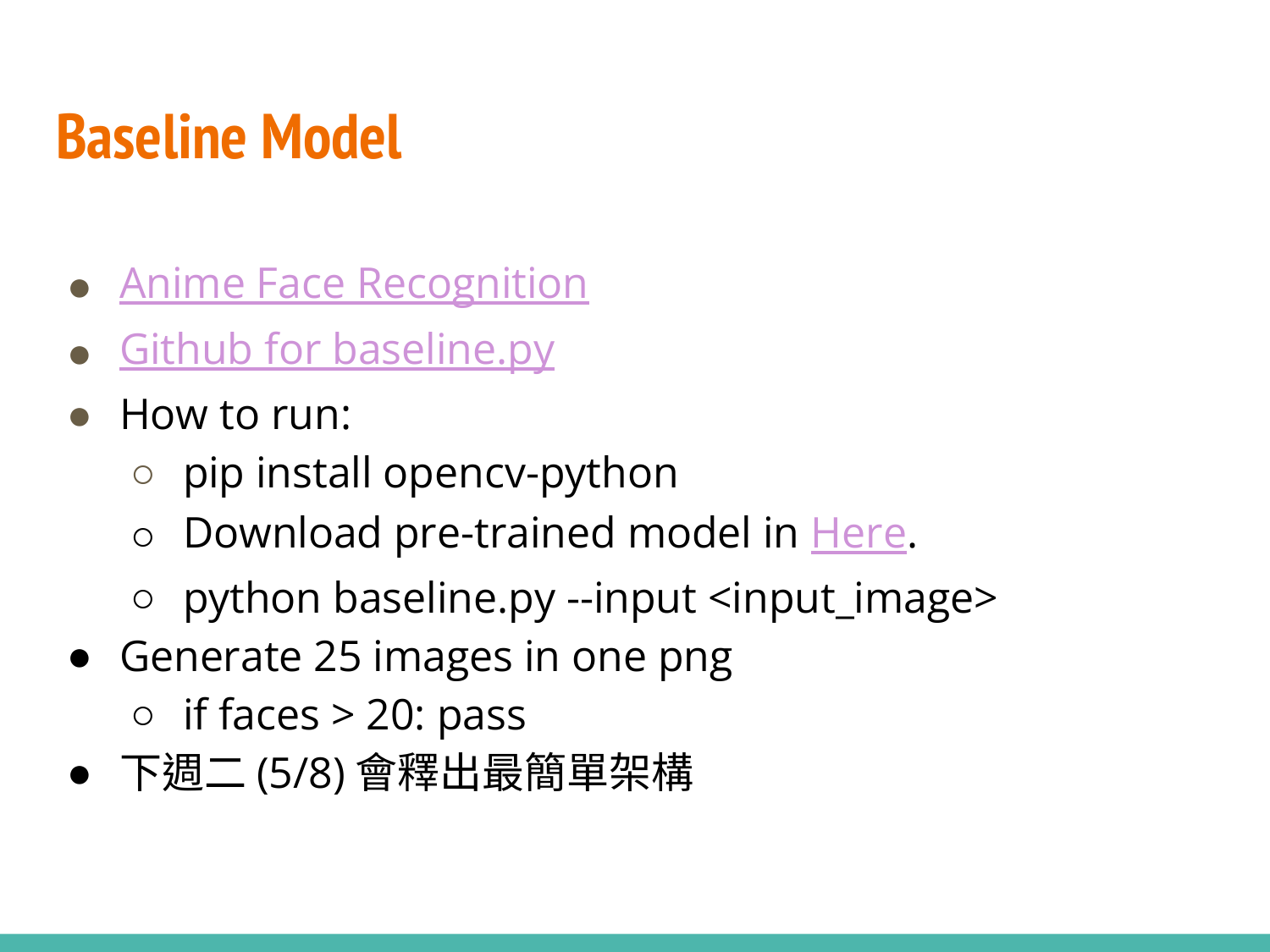

# Baseline Model
Anime Face Recognition
Github for baseline.py
How to run:
pip install opencv-python
Download pre-trained model in Here.
python baseline.py --input <input_image>
Generate 25 images in one png
if faces > 20: pass
下週二(5/8)會釋出最簡單架構